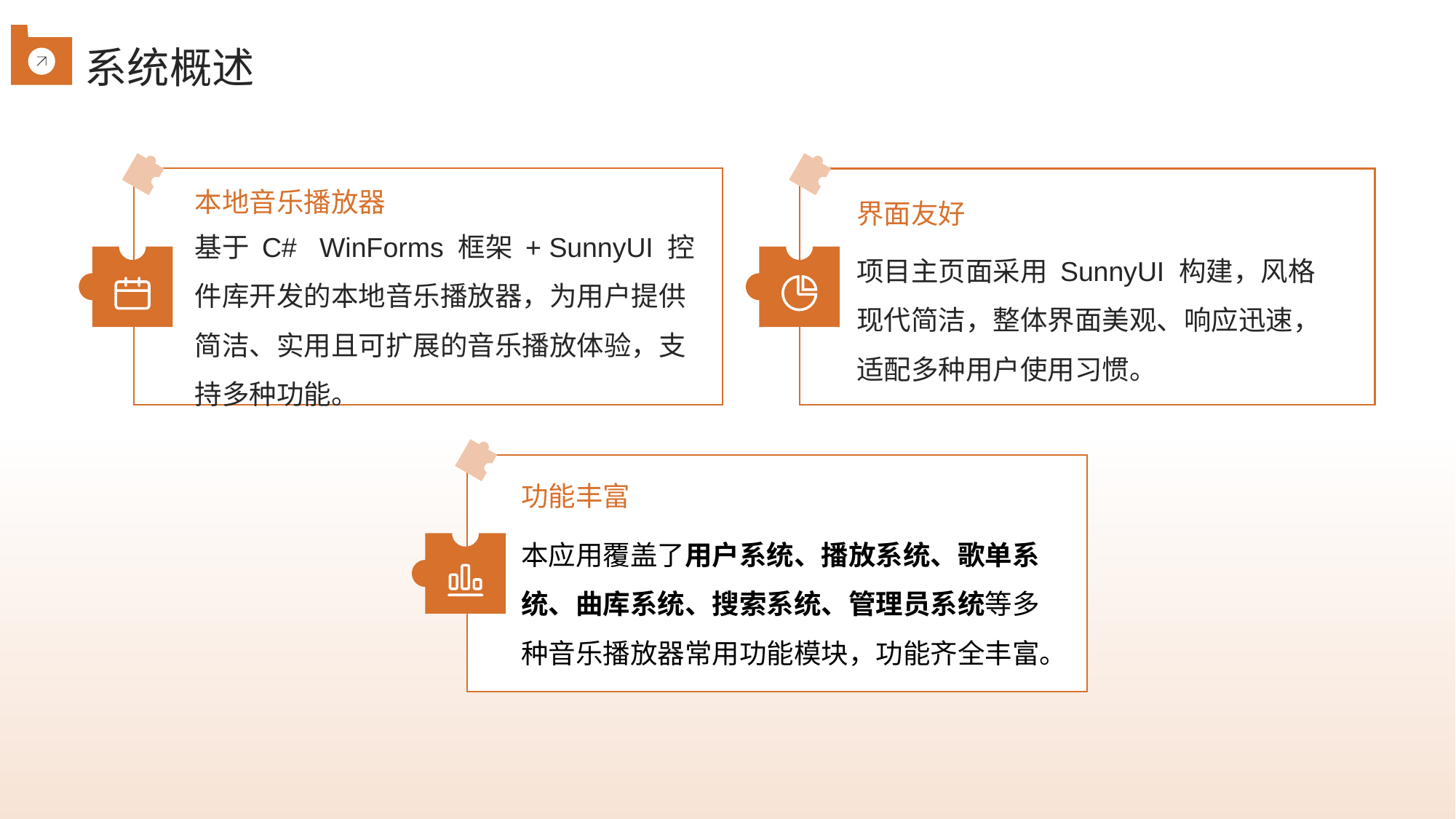

系统概述

界面友好

本地音乐播放器
基于 C#   WinForms 框架 + SunnyUI 控件库开发的本地音乐播放器，为用户提供简洁、实用且可扩展的音乐播放体验，支持多种功能。
项目主页面采用 SunnyUI 构建，风格现代简洁，整体界面美观、响应迅速，适配多种用户使用习惯。

功能丰富
本应用覆盖了用户系统、播放系统、歌单系统、曲库系统、搜索系统、管理员系统等多种音乐播放器常用功能模块，功能齐全丰富。